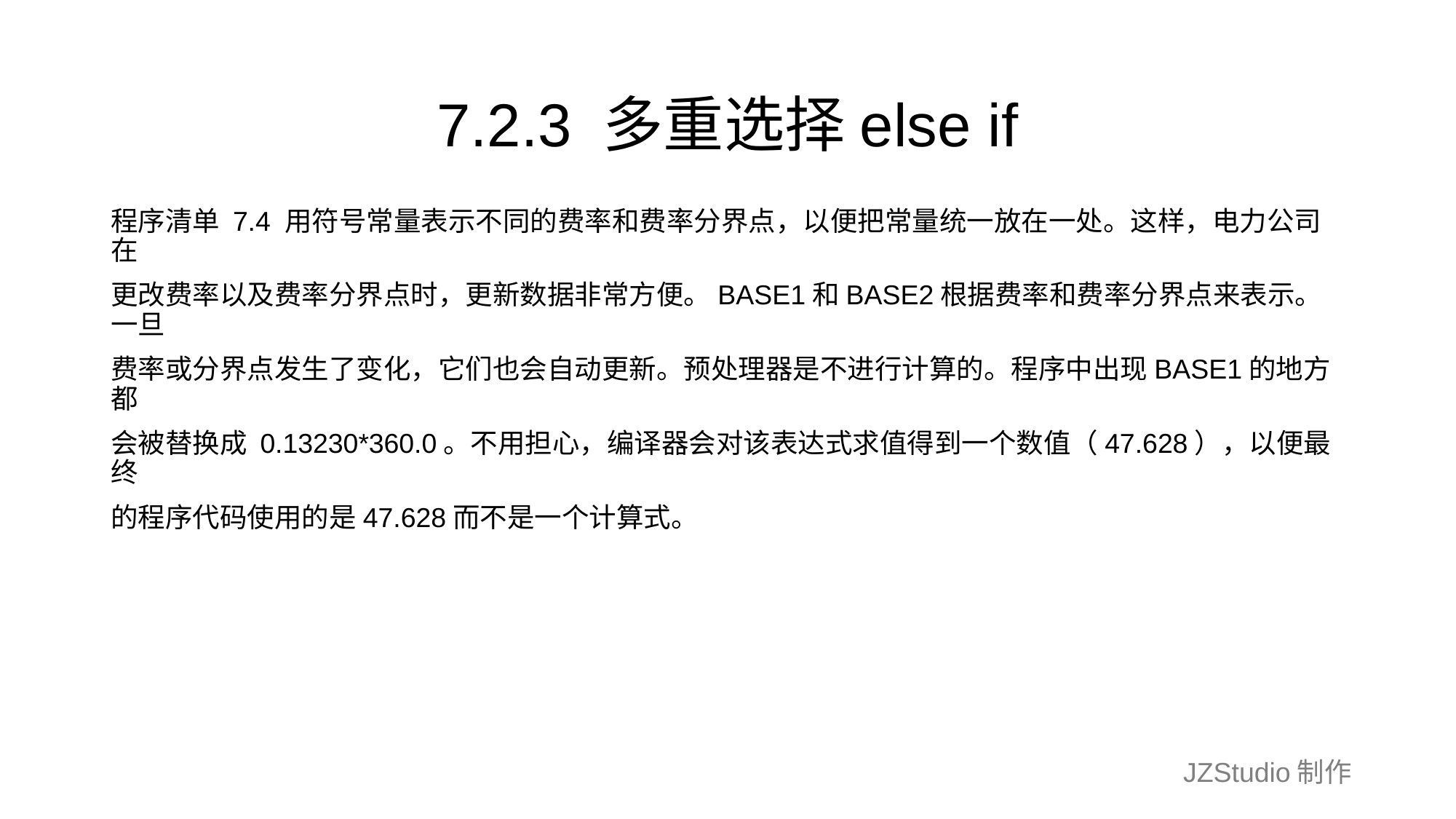

# 7.2.3 多重选择else if
程序清单 7.4 用符号常量表示不同的费率和费率分界点，以便把常量统一放在一处。这样，电力公司在
更改费率以及费率分界点时，更新数据非常方便。BASE1和BASE2根据费率和费率分界点来表示。一旦
费率或分界点发生了变化，它们也会自动更新。预处理器是不进行计算的。程序中出现BASE1的地方都
会被替换成 0.13230*360.0。不用担心，编译器会对该表达式求值得到一个数值（47.628），以便最终
的程序代码使用的是47.628而不是一个计算式。